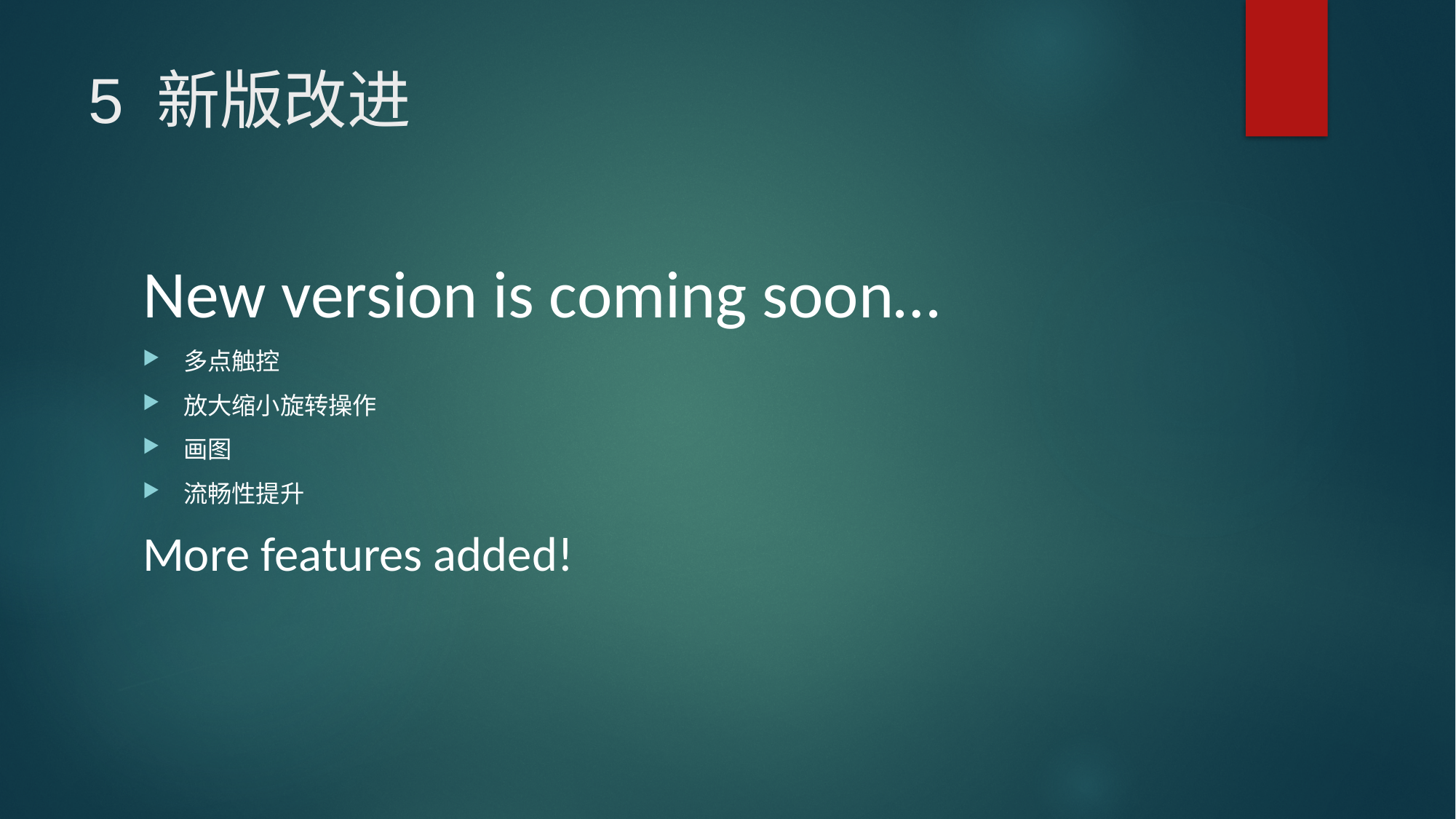

# 5 新版改进
New version is coming soon…
多点触控
放大缩小旋转操作
画图
流畅性提升
More features added!